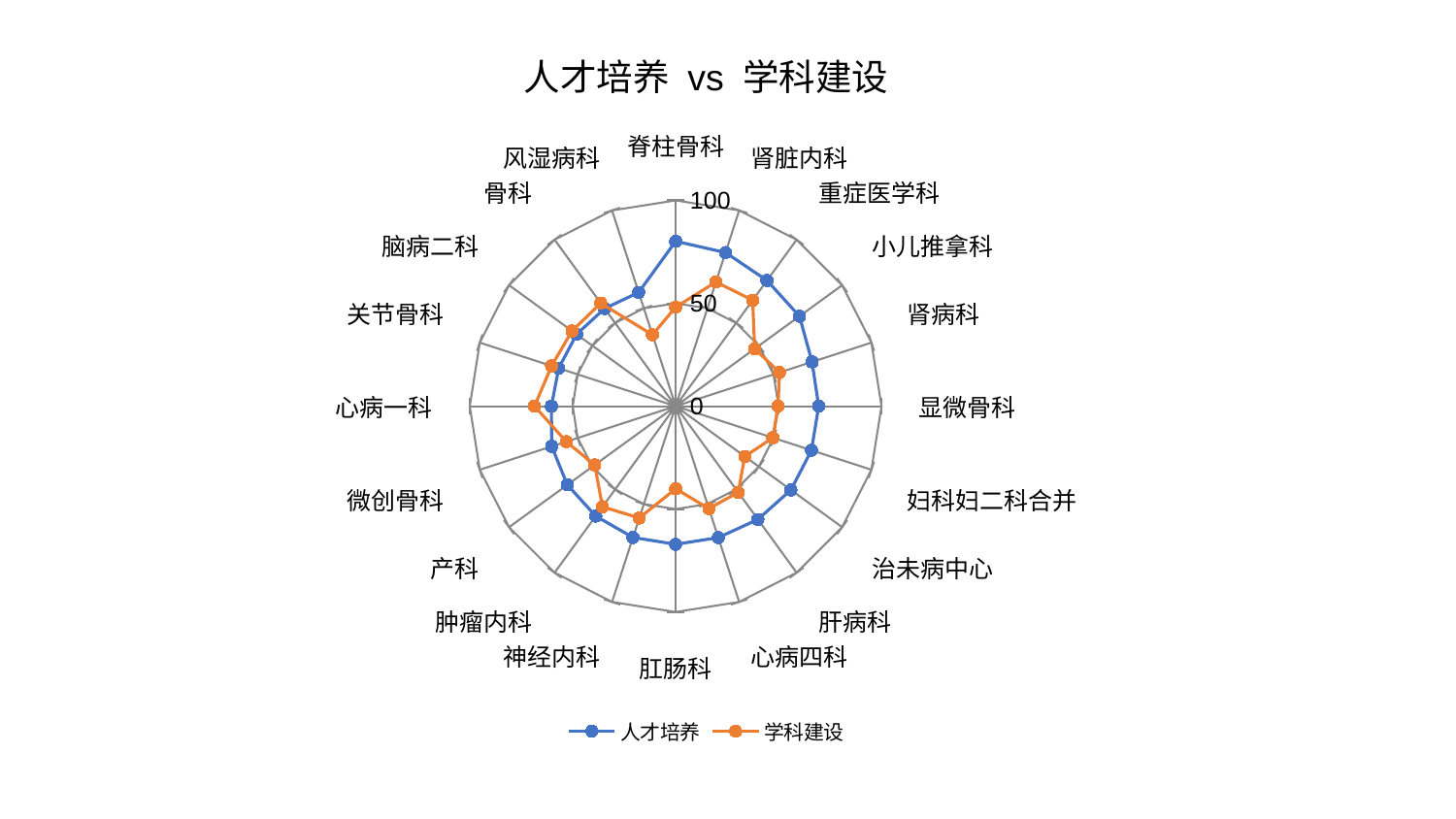

### Chart: 人才培养 vs 学科建设

| Category | 人才培养 | 学科建设 |
|---|---|---|
| 脊柱骨科 | 80.13023908745902 | 48.14791885244649 |
| 肾脏内科 | 78.48216435891992 | 63.451833734354686 |
| 重症医学科 | 75.51163182007444 | 63.680985299645684 |
| 小儿推拿科 | 74.38619452265003 | 47.46456770123633 |
| 肾病科 | 69.69000236499477 | 53.07944349290806 |
| 显微骨科 | 69.49132430533732 | 49.7748627085701 |
| 妇科妇二科合并 | 69.38458365482651 | 49.662343464978015 |
| 治未病中心 | 69.24094308974263 | 41.54199912165802 |
| 肝病科 | 67.99753516591221 | 51.76310726301526 |
| 心病四科 | 67.13562085008093 | 52.335275372526546 |
| 肛肠科 | 67.11369992456567 | 40.1219580628148 |
| 神经内科 | 67.04987499596136 | 57.12398859545483 |
| 肿瘤内科 | 66.00770579199309 | 60.41747922717286 |
| 产科 | 65.02403241117929 | 48.59419788584814 |
| 微创骨科 | 63.27395388308446 | 55.82989116387046 |
| 心病一科 | 60.337982540624836 | 68.53959469464681 |
| 关节骨科 | 59.72368929407663 | 63.35932568338744 |
| 脑病二科 | 59.45666670584776 | 62.20570442110864 |
| 骨科 | 58.68247227371134 | 61.894901075284544 |
| 风湿病科 | 58.132206164443005 | 36.481940767736056 |
69